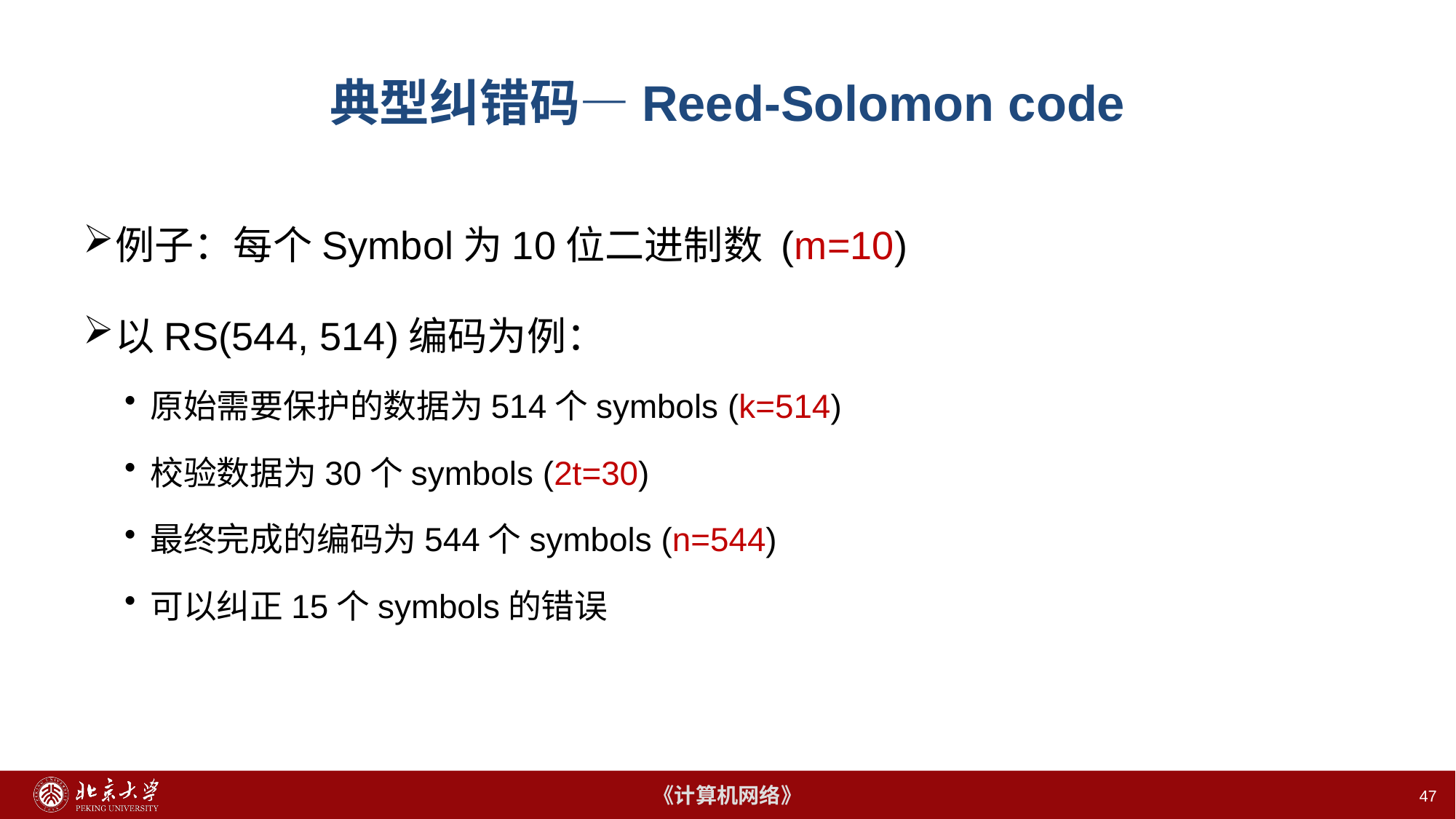

47
# 典型纠错码—Reed-Solomon code
例子：每个Symbol为10位二进制数 (m=10)
以RS(544, 514)编码为例：
原始需要保护的数据为514个symbols (k=514)
校验数据为30个symbols (2t=30)
最终完成的编码为544个symbols (n=544)
可以纠正15个symbols的错误